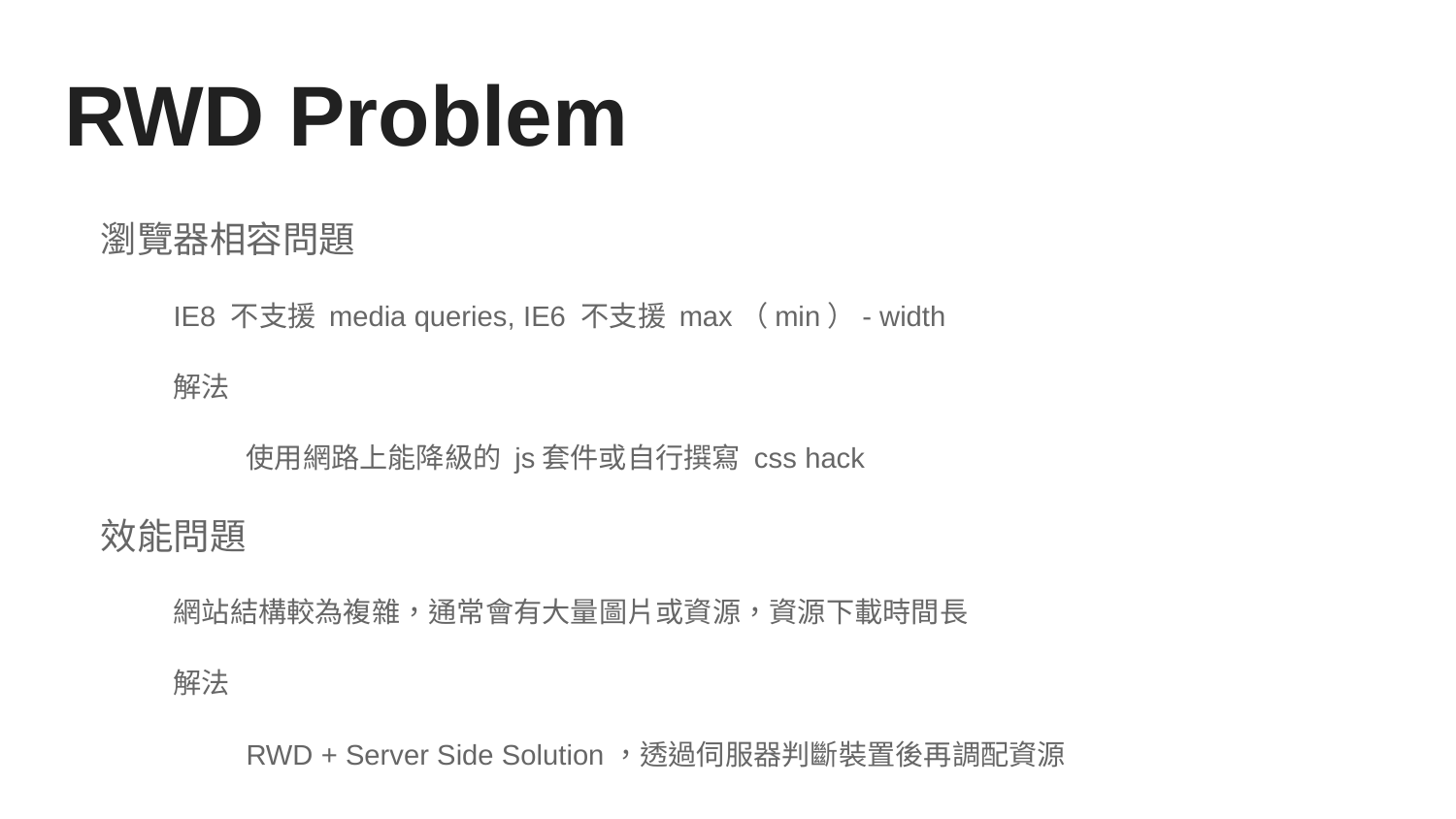

# RWD Problem
瀏覽器相容問題
IE8 不支援 media queries, IE6 不支援 max（min）- width
解法
使用網路上能降級的 js套件或自行撰寫 css hack
效能問題
網站結構較為複雜，通常會有大量圖片或資源，資源下載時間長
解法
RWD + Server Side Solution，透過伺服器判斷裝置後再調配資源